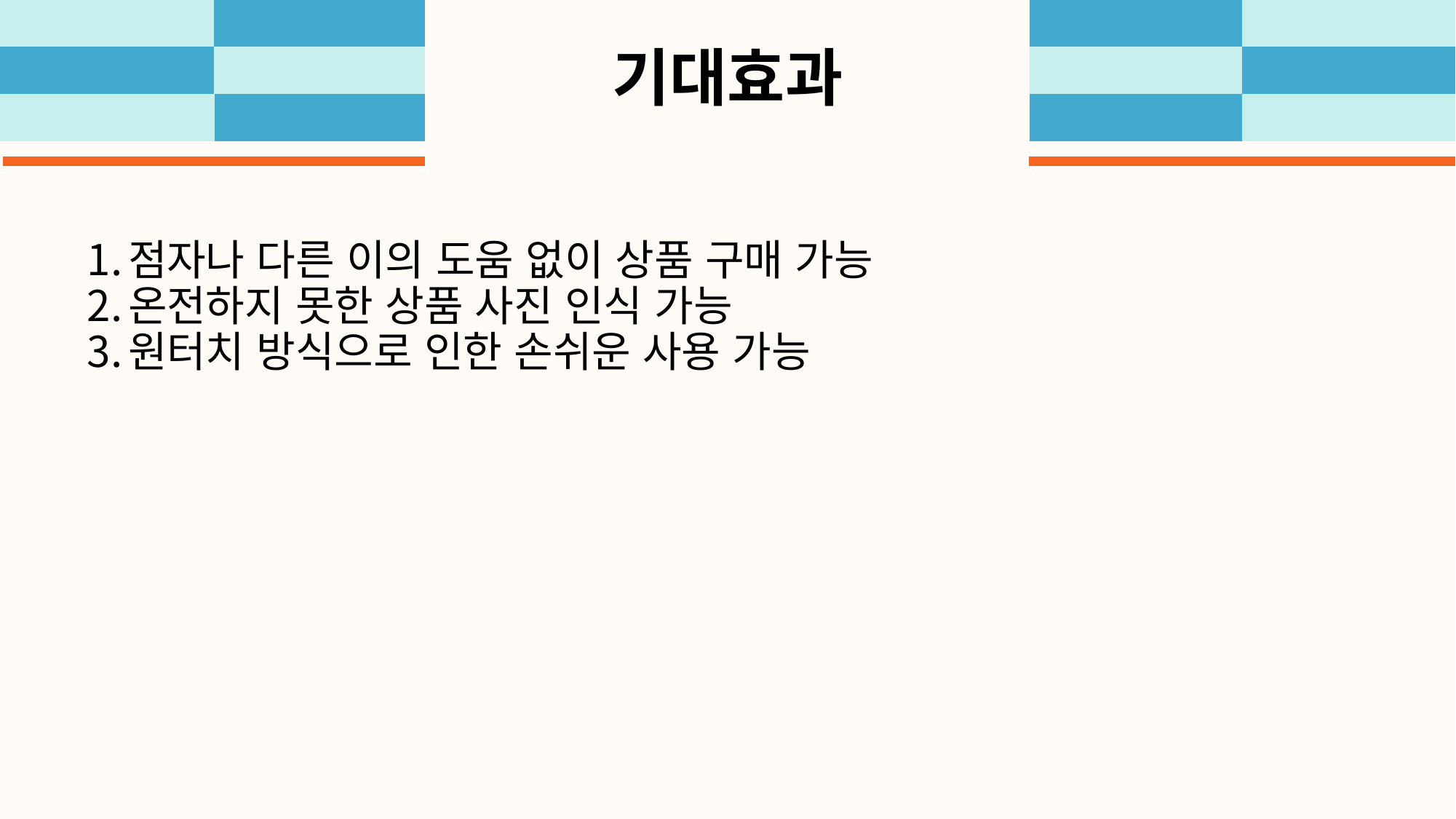

# 기대효과
점자나 다른 이의 도움 없이 상품 구매 가능
온전하지 못한 상품 사진 인식 가능
원터치 방식으로 인한 손쉬운 사용 가능